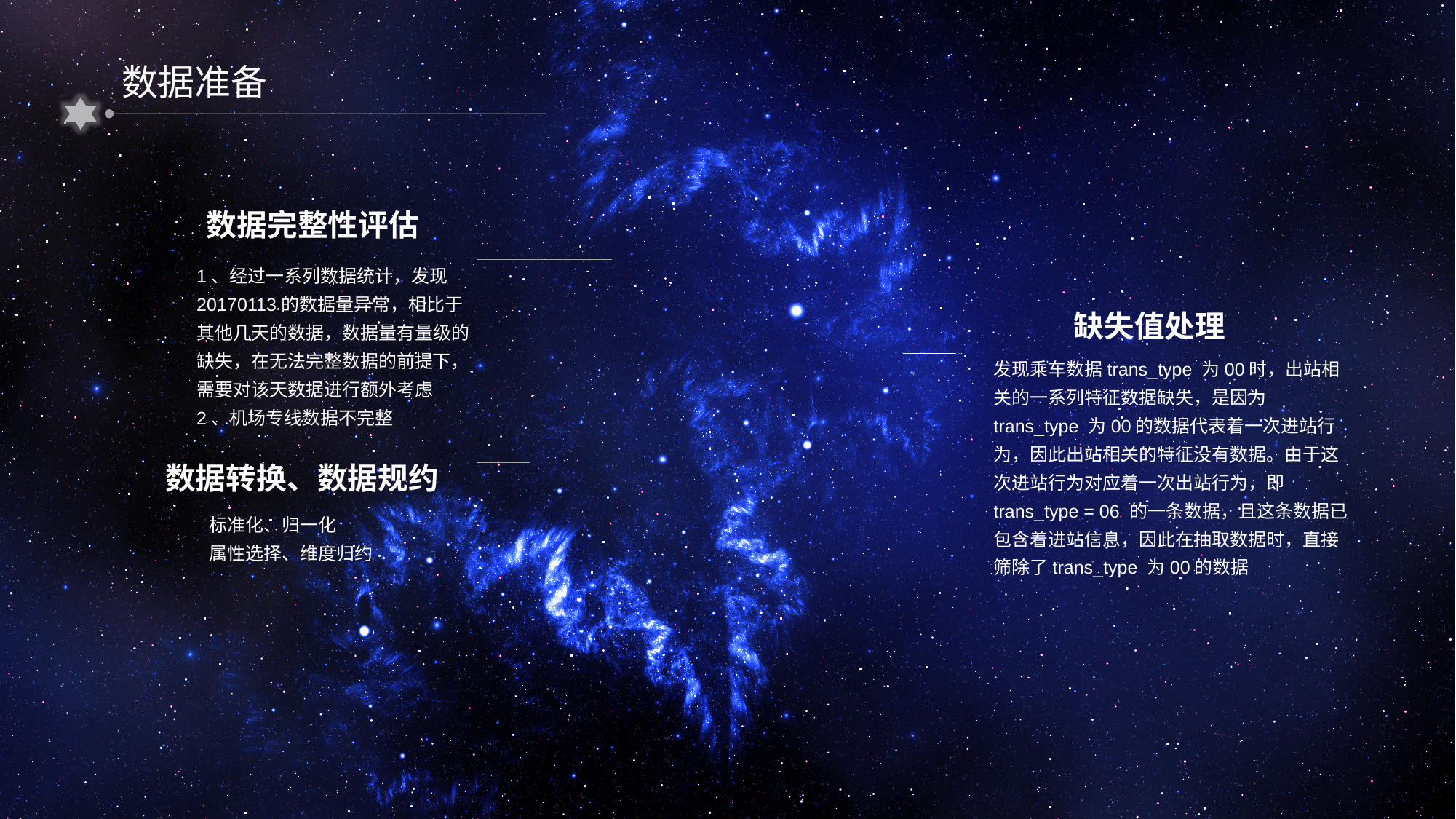

数据准备
数据完整性评估
1、经过一系列数据统计，发现20170113的数据量异常，相比于其他几天的数据，数据量有量级的缺失，在无法完整数据的前提下，需要对该天数据进行额外考虑
2、机场专线数据不完整

缺失值处理
发现乘车数据trans_type 为00时，出站相关的一系列特征数据缺失，是因为trans_type 为00的数据代表着一次进站行为，因此出站相关的特征没有数据。由于这次进站行为对应着一次出站行为，即trans_type = 06 的一条数据，且这条数据已包含着进站信息，因此在抽取数据时，直接筛除了trans_type 为00的数据
数据转换、数据规约
标准化、归一化
属性选择、维度归约